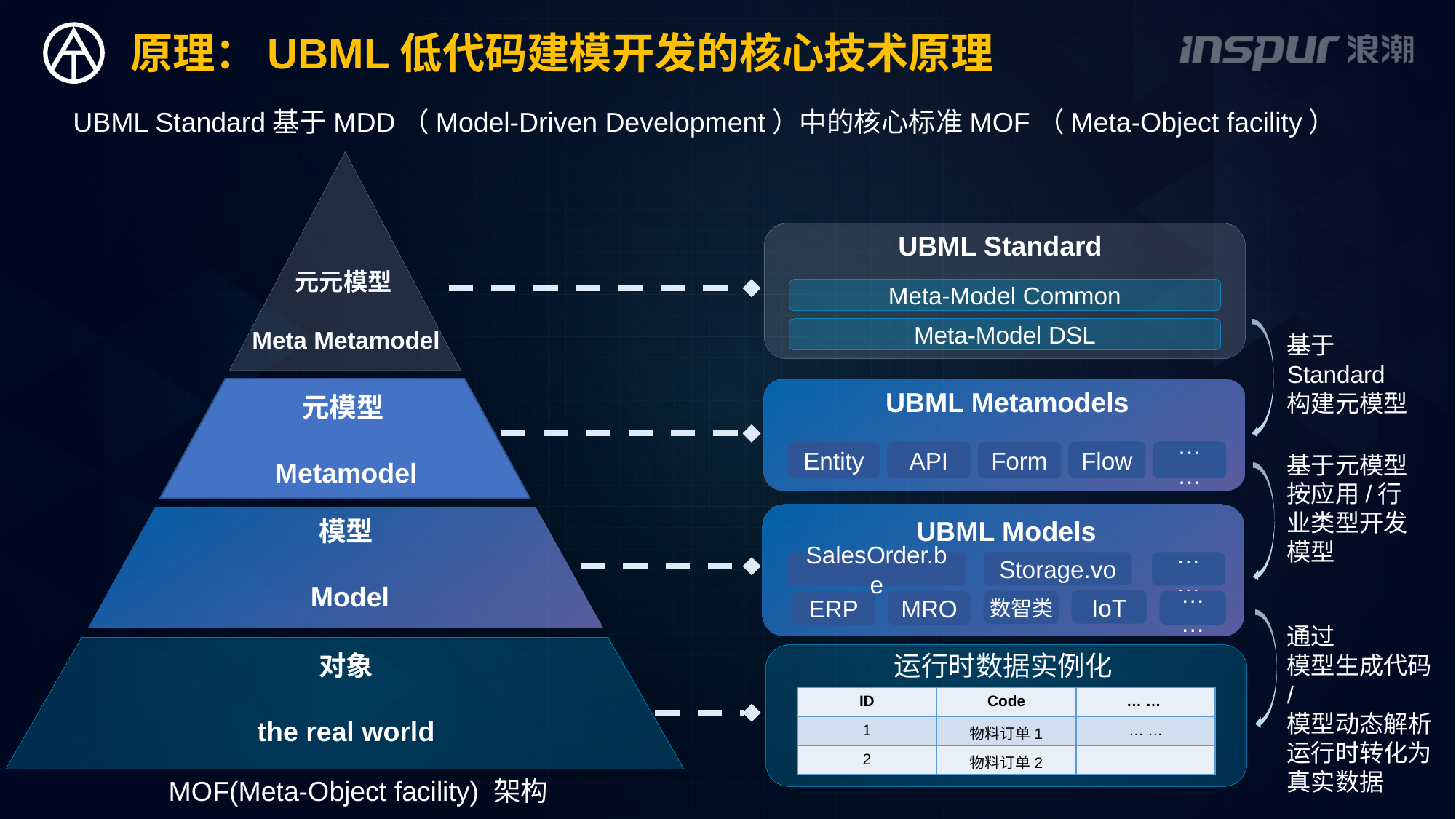

原理：UBML低代码建模开发的核心技术原理
UBML Standard基于MDD（Model-Driven Development）中的核心标准MOF（Meta-Object facility）

元元模型

Meta Metamodel
元模型

Metamodel
模型

 Model
对象

the real world

UBML Standard
Meta-Model Common
Meta-Model DSL

基于Standard
构建元模型

UBML Metamodels
API
Form
Flow
… …
Entity
基于元模型
按应用/行业类型开发模型

UBML Models
Storage.vo
… …
SalesOrder.be
数智类
IoT

… …
MRO
ERP

通过
模型生成代码/
模型动态解析
运行时转化为真实数据
运行时数据实例化

| ID | Code | … … |
| --- | --- | --- |
| 1 | 物料订单1 | … … |
| 2 | 物料订单2 |  |
MOF(Meta-Object facility) 架构